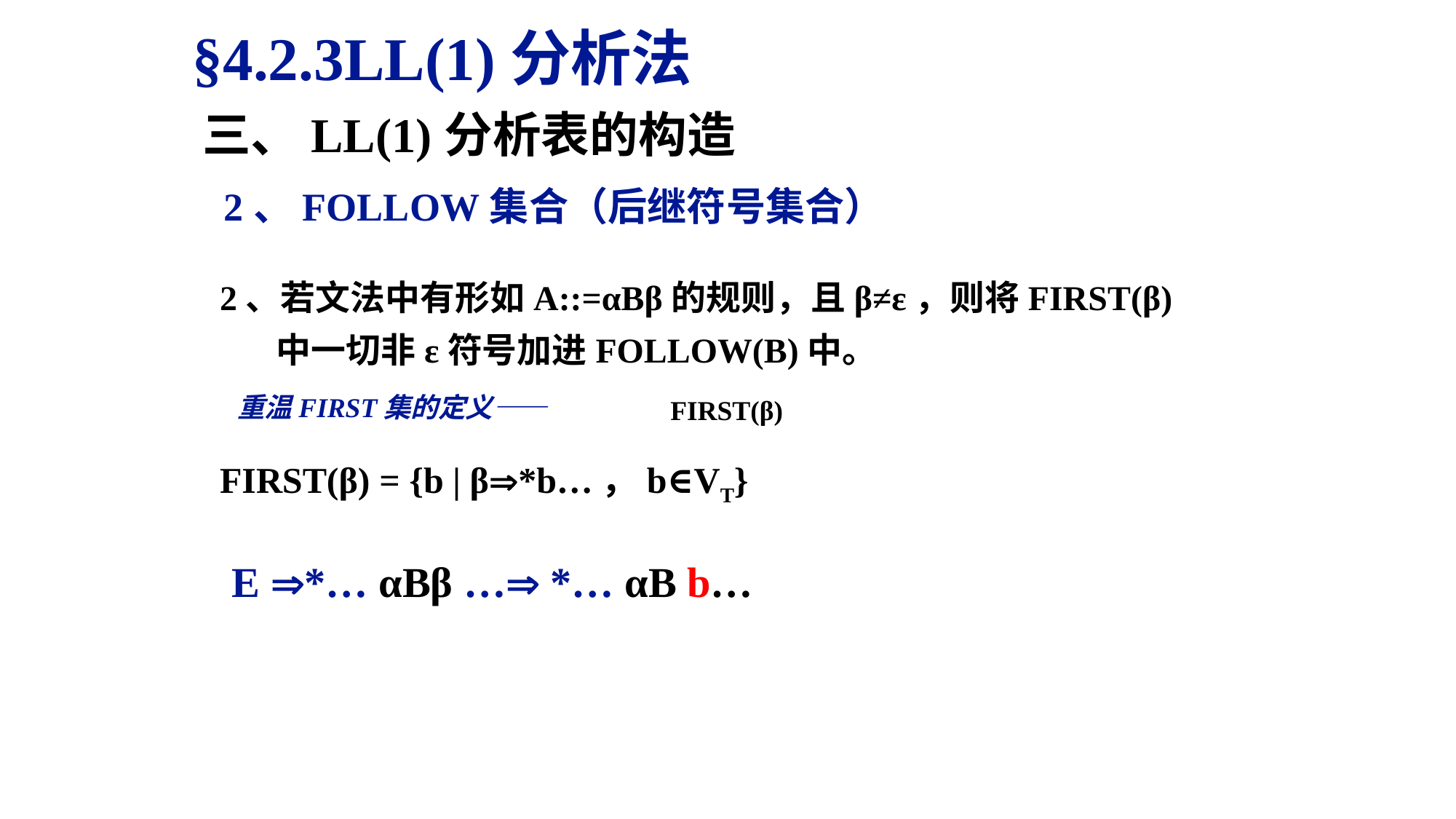

§4.2.3LL(1)分析法
三、LL(1)分析表的构造
2、FOLLOW集合（后继符号集合）

2、若文法中有形如A::=αBβ的规则，且β≠ε，则将FIRST(β)
      中一切非ε符号加进FOLLOW(B)中。

FIRST(β) = {b | β⇒*b…，b∈VT}

重温FIRST集的定义——
FIRST(β)
E ⇒*… αBβ …⇒ *… αB b…